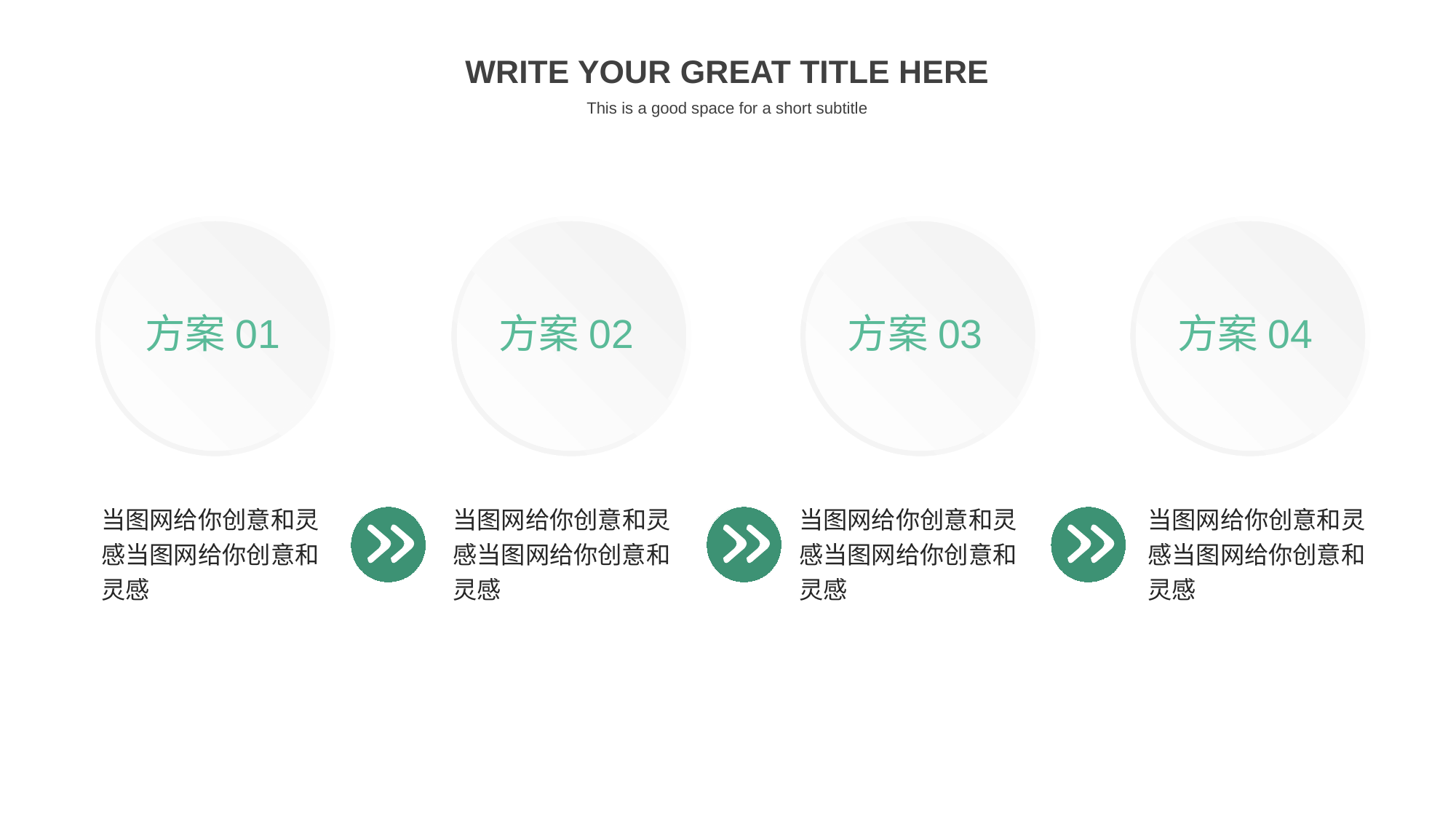

WRITE YOUR GREAT TITLE HERE
This is a good space for a short subtitle

方案01

方案02

方案03

方案04
当图网给你创意和灵感当图网给你创意和灵感
当图网给你创意和灵感当图网给你创意和灵感
当图网给你创意和灵感当图网给你创意和灵感
当图网给你创意和灵感当图网给你创意和灵感